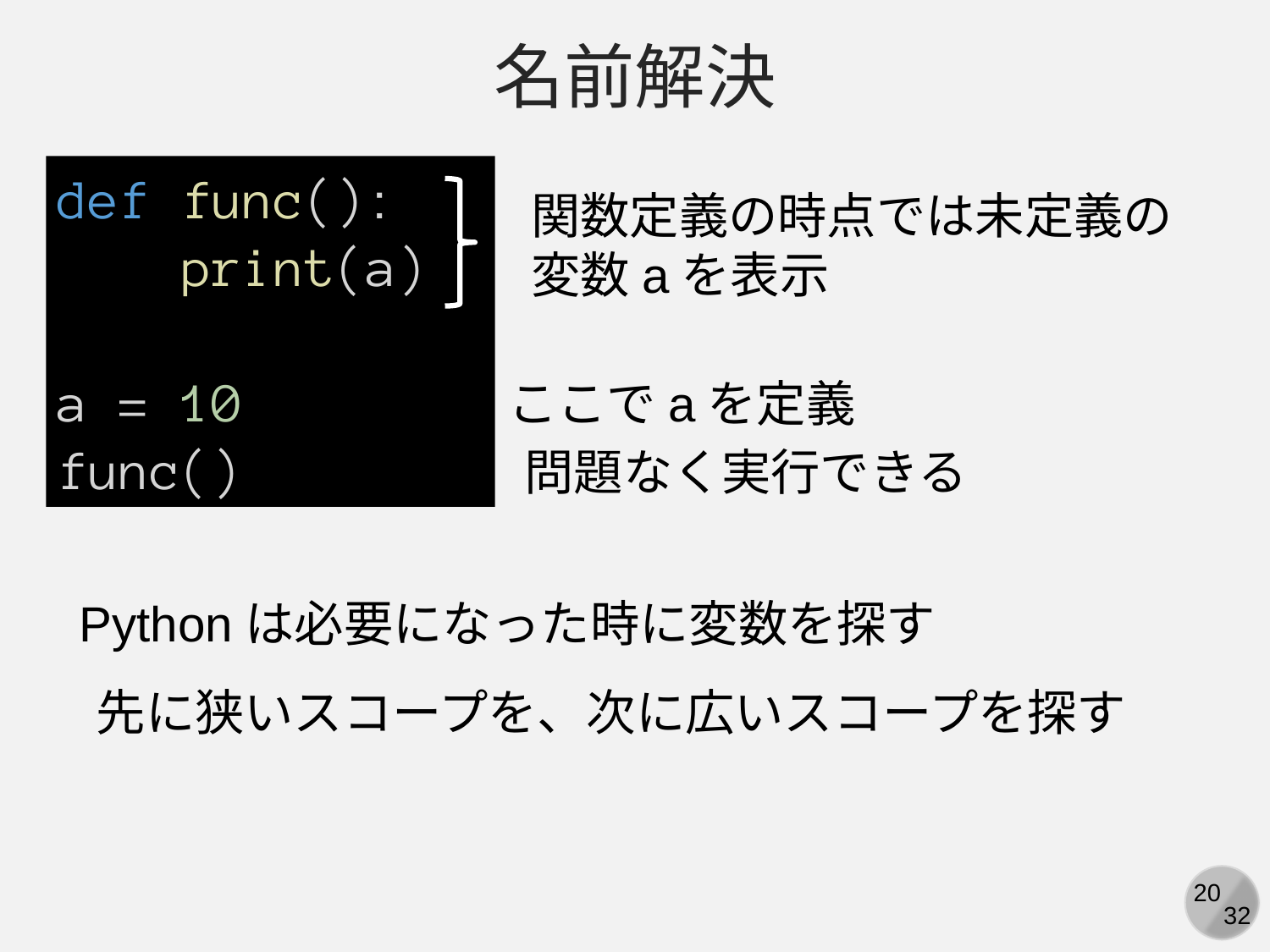

名前解決
def func():
    print(a)
a = 10
func()

関数定義の時点では未定義の
変数aを表示
ここでaを定義
問題なく実行できる
Pythonは必要になった時に変数を探す
先に狭いスコープを、次に広いスコープを探す